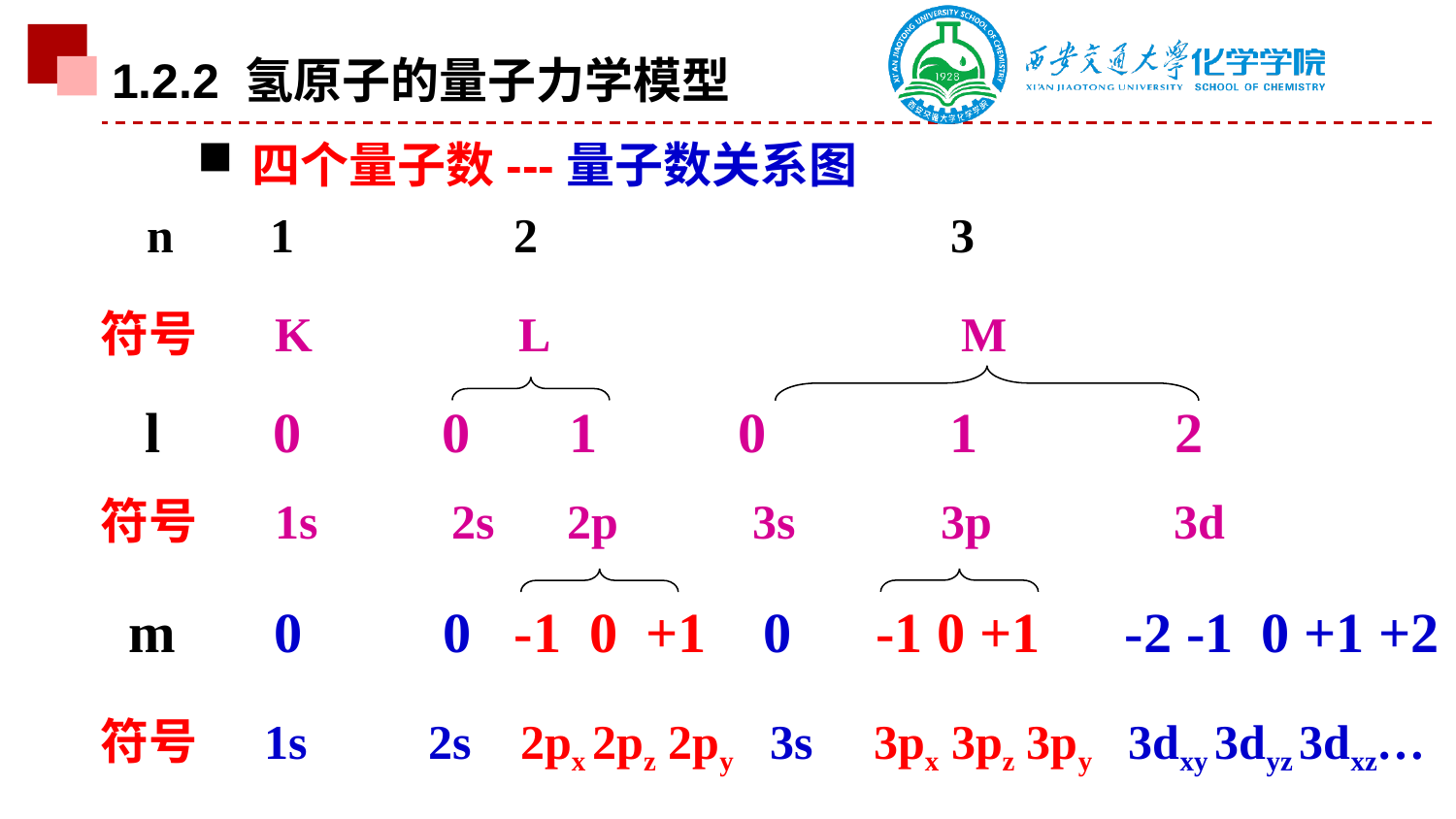

1.2.2 氢原子的量子力学模型
四个量子数---量子数关系图

   n        1                  2                                  3
符号      K                 L                                  M

l        0          0       1          0             1              2
符号      1s           2s      2p           3s            3p               3d

  m       0          0   -1  0  +1    0      -1 0 +1      -2 -1  0 +1 +2
符号     1s          2s    2px 2pz 2py   3s     3px 3pz 3py   3dxy 3dyz 3dxz…